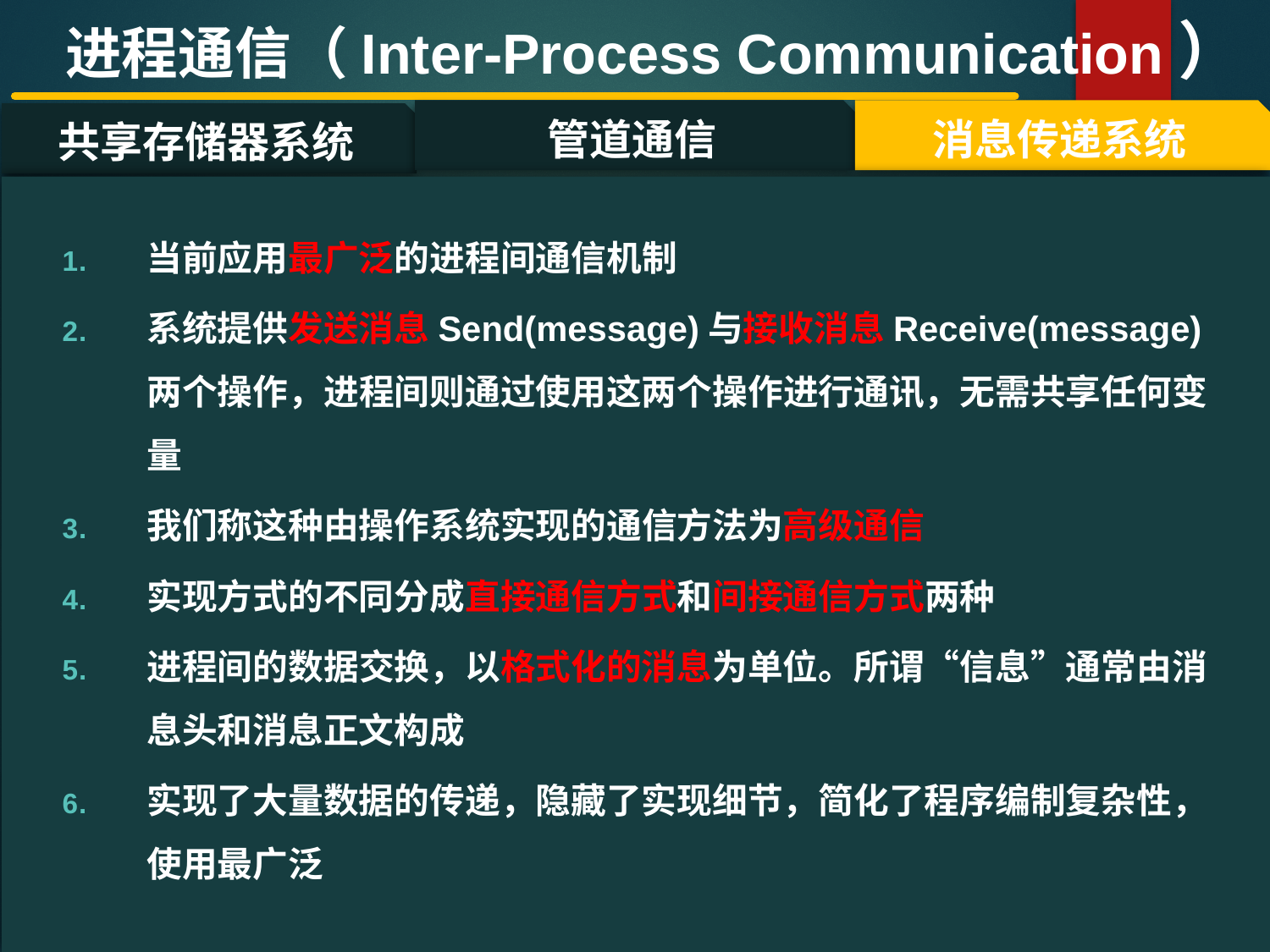

进程通信（Inter-Process Communication）
管道通信
消息传递系统
共享存储器系统
#
当前应用最广泛的进程间通信机制
系统提供发送消息Send(message)与接收消息Receive(message) 两个操作，进程间则通过使用这两个操作进行通讯，无需共享任何变量
我们称这种由操作系统实现的通信方法为高级通信
实现方式的不同分成直接通信方式和间接通信方式两种
进程间的数据交换，以格式化的消息为单位。所谓“信息”通常由消息头和消息正文构成
实现了大量数据的传递，隐藏了实现细节，简化了程序编制复杂性，使用最广泛